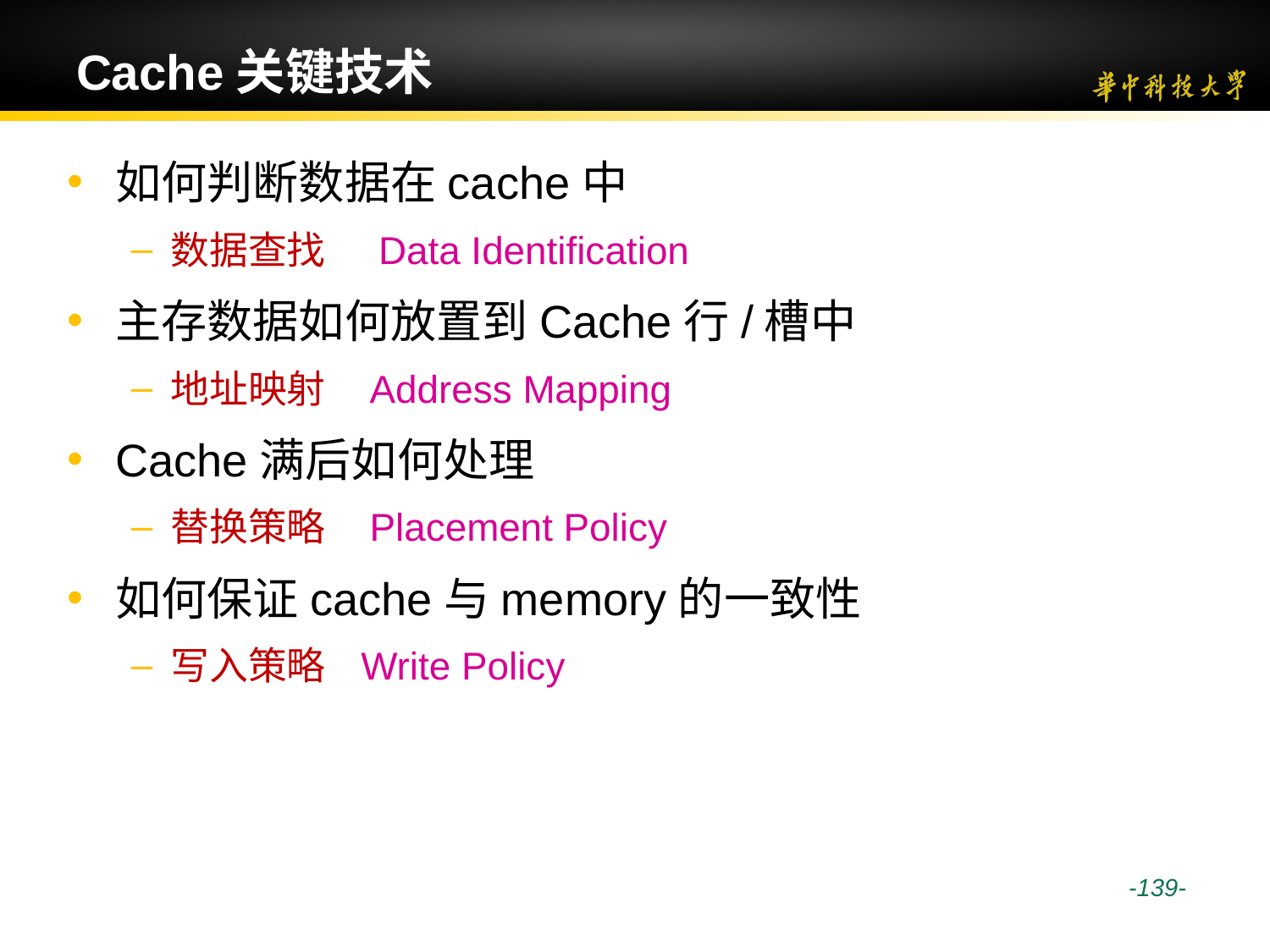

# Cache关键技术
如何判断数据在cache中
数据查找     Data Identification
主存数据如何放置到Cache行/槽中
地址映射    Address Mapping
Cache满后如何处理
替换策略    Placement Policy
如何保证cache与memory的一致性
写入策略   Write Policy
 -139-